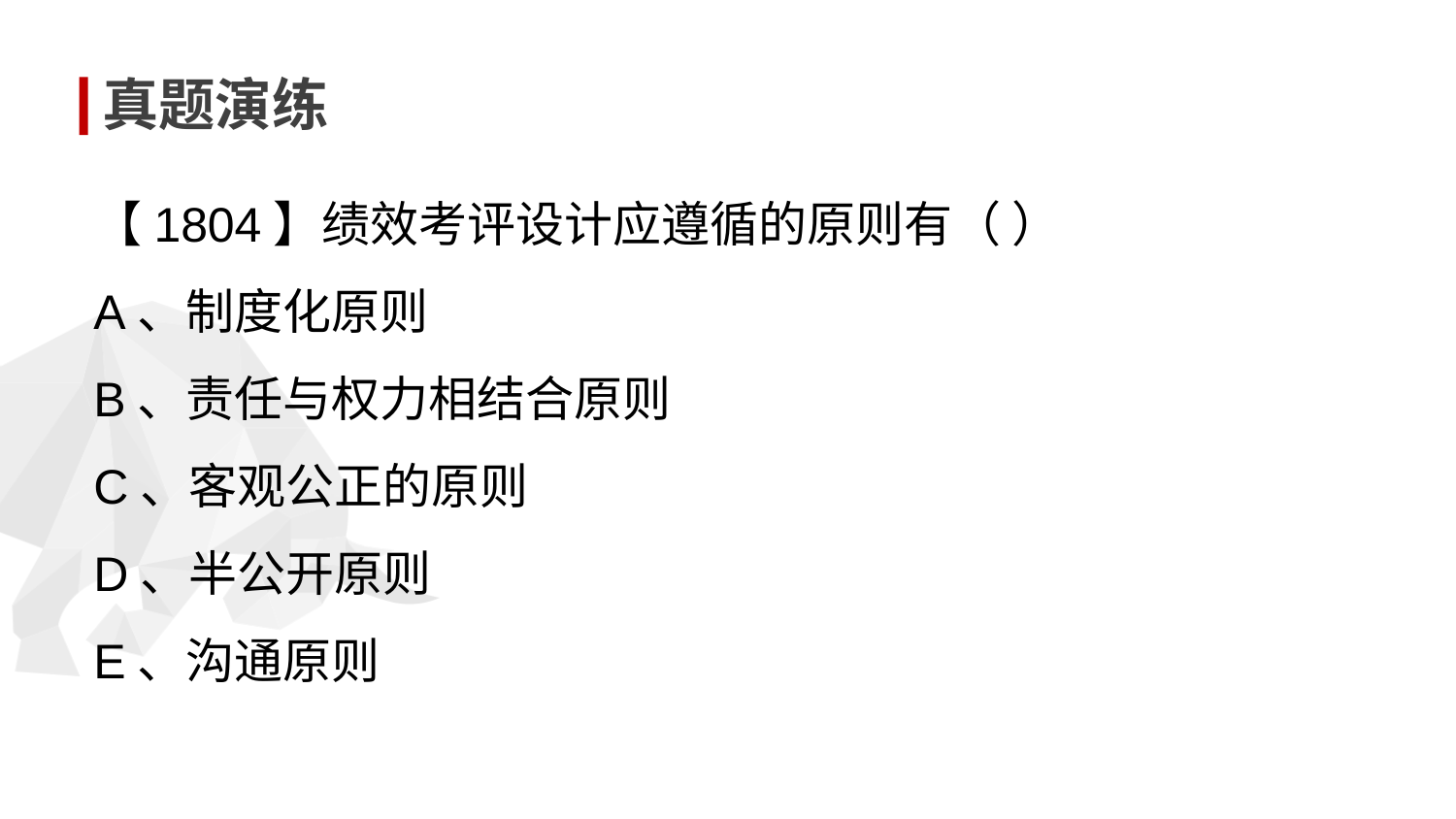

真题演练
【1804】绩效考评设计应遵循的原则有（ ）
A、制度化原则
B、责任与权力相结合原则
C、客观公正的原则
D、半公开原则
E、沟通原则